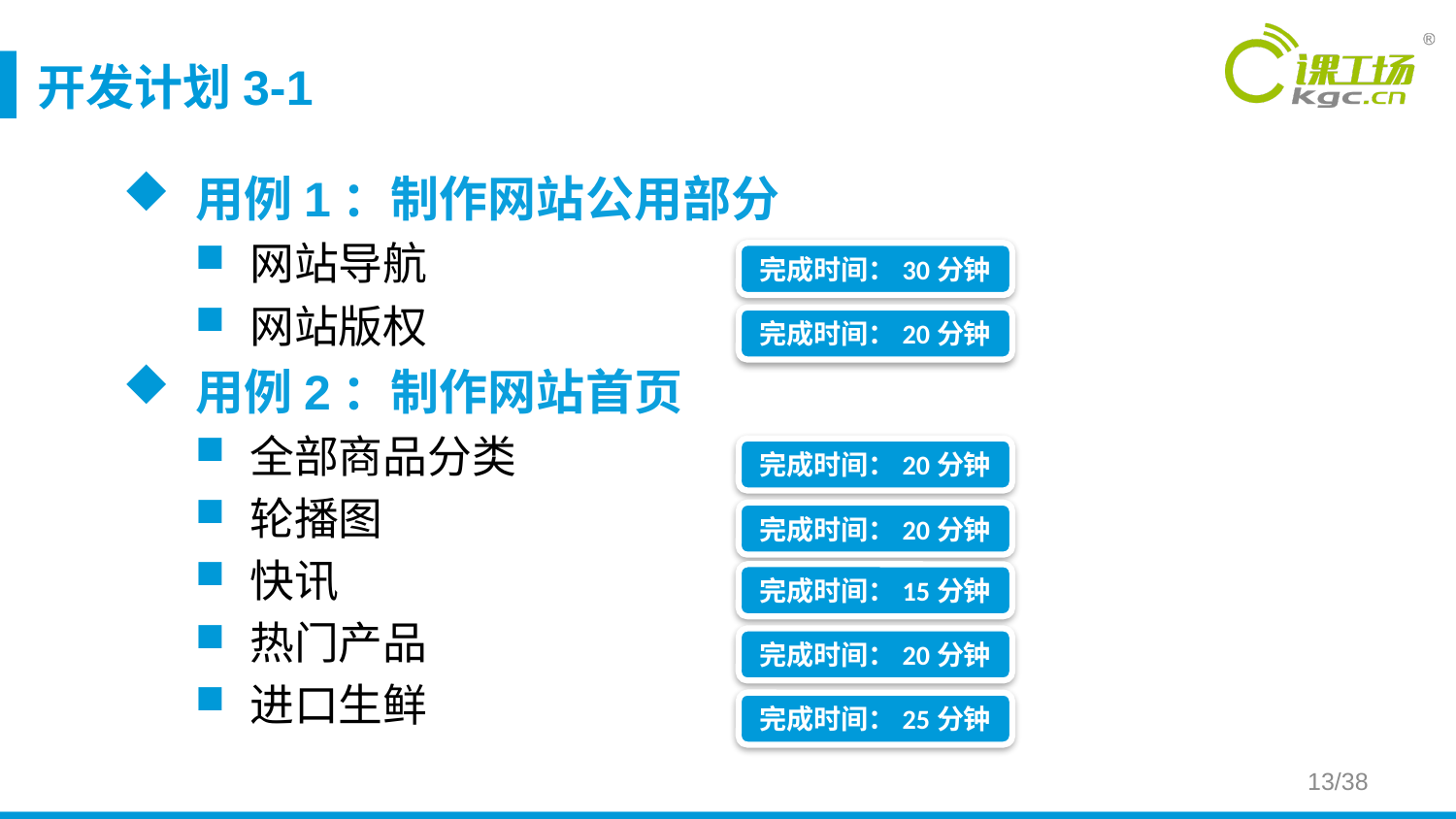

# 开发计划3-1
用例1：制作网站公用部分
网站导航
网站版权
用例2：制作网站首页
全部商品分类
轮播图
快讯
热门产品
进口生鲜
完成时间：30分钟
完成时间：20分钟
完成时间：20分钟
完成时间：20分钟
完成时间：15分钟
完成时间：20分钟
完成时间：25分钟
13/38